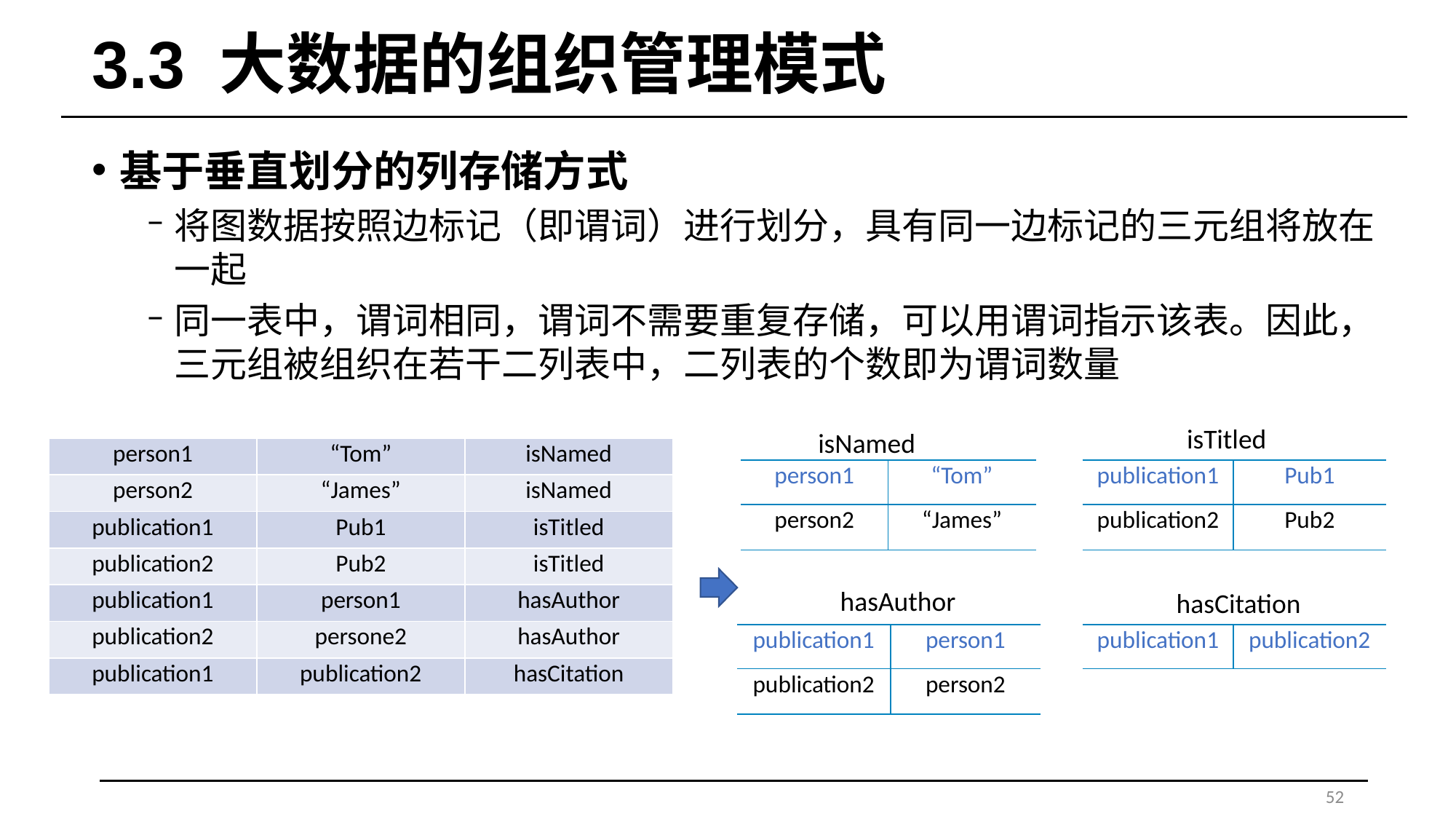

# 3.3 大数据的组织管理模式
基于垂直划分的列存储方式
将图数据按照边标记（即谓词）进行划分，具有同一边标记的三元组将放在一起
同一表中，谓词相同，谓词不需要重复存储，可以用谓词指示该表。因此，三元组被组织在若干二列表中，二列表的个数即为谓词数量
isTitled
isNamed
| person1 | “Tom” | isNamed |
| --- | --- | --- |
| person2 | “James” | isNamed |
| publication1 | Pub1 | isTitled |
| publication2 | Pub2 | isTitled |
| publication1 | person1 | hasAuthor |
| publication2 | persone2 | hasAuthor |
| publication1 | publication2 | hasCitation |
| person1 | “Tom” |
| --- | --- |
| person2 | “James” |
| publication1 | Pub1 |
| --- | --- |
| publication2 | Pub2 |

hasAuthor
hasCitation
| publication1 | person1 |
| --- | --- |
| publication2 | person2 |
| publication1 | publication2 |
| --- | --- |
52